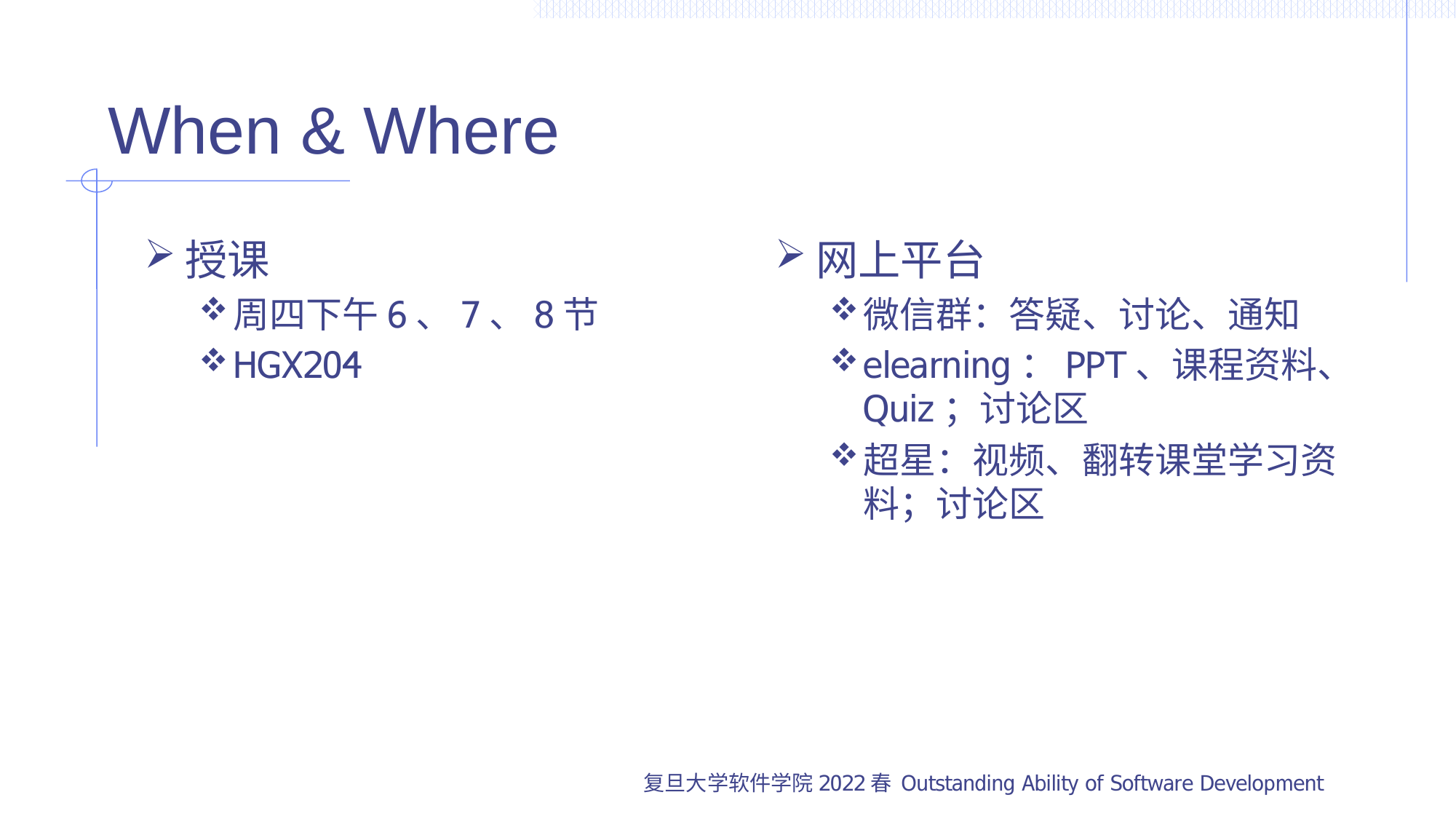

# When & Where
授课
周四下午6、7、8节
HGX204

网上平台
微信群：答疑、讨论、通知
elearning：PPT、课程资料、Quiz；讨论区
超星：视频、翻转课堂学习资料；讨论区